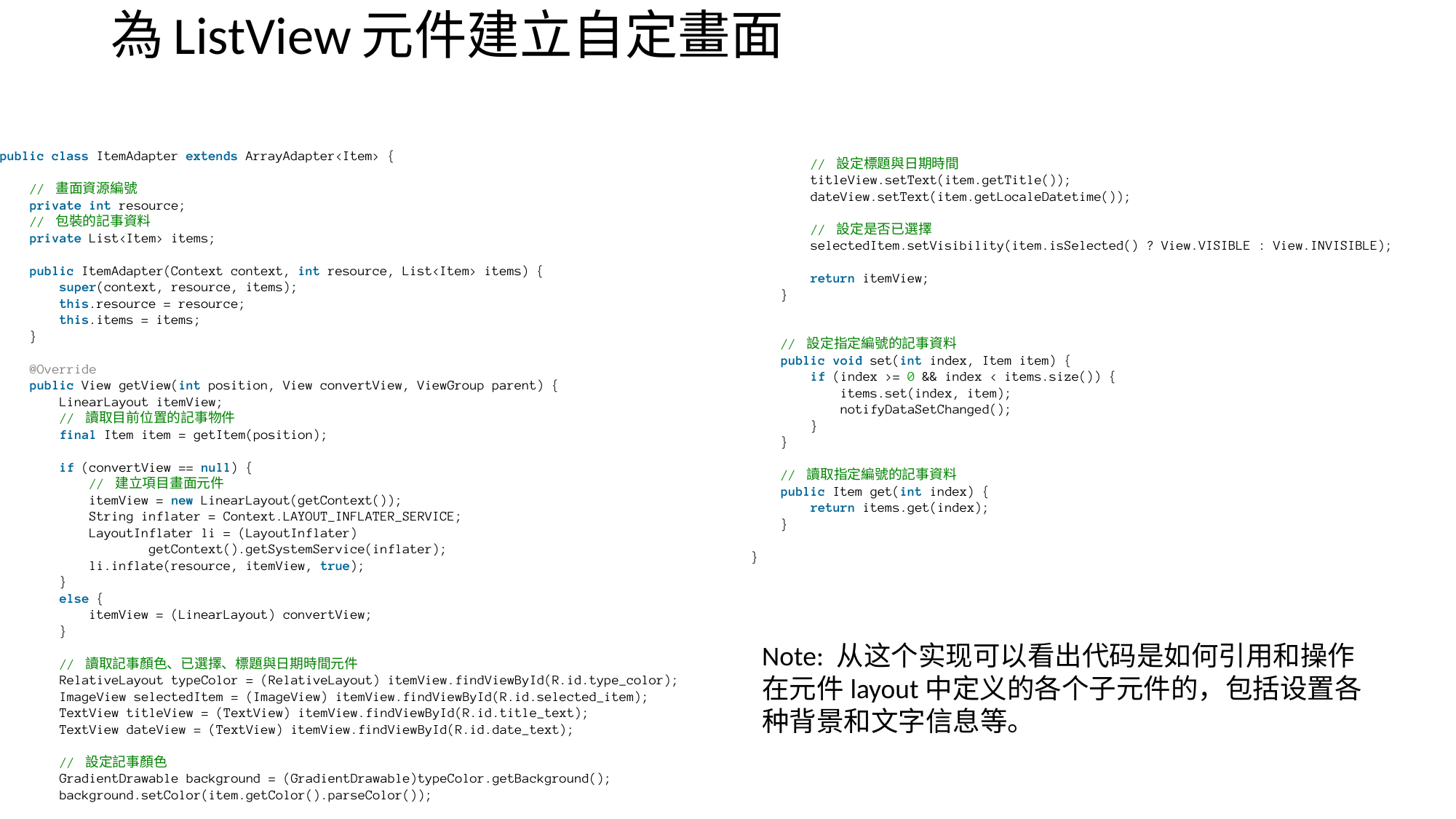

# 為ListView元件建立自定畫面
public class ItemAdapter extends ArrayAdapter<Item> {

    // 畫面資源編號
    private int resource;
    // 包裝的記事資料
    private List<Item> items;

    public ItemAdapter(Context context, int resource, List<Item> items) {
        super(context, resource, items);
        this.resource = resource;
        this.items = items;
    }

    @Override
    public View getView(int position, View convertView, ViewGroup parent) {
        LinearLayout itemView;
        // 讀取目前位置的記事物件
        final Item item = getItem(position);

        if (convertView == null) {
            // 建立項目畫面元件
            itemView = new LinearLayout(getContext());
            String inflater = Context.LAYOUT_INFLATER_SERVICE;
            LayoutInflater li = (LayoutInflater)
                    getContext().getSystemService(inflater);
            li.inflate(resource, itemView, true);
        }
        else {
            itemView = (LinearLayout) convertView;
        }

        // 讀取記事顏色、已選擇、標題與日期時間元件
        RelativeLayout typeColor = (RelativeLayout) itemView.findViewById(R.id.type_color);
        ImageView selectedItem = (ImageView) itemView.findViewById(R.id.selected_item);
        TextView titleView = (TextView) itemView.findViewById(R.id.title_text);
        TextView dateView = (TextView) itemView.findViewById(R.id.date_text);

        // 設定記事顏色
        GradientDrawable background = (GradientDrawable)typeColor.getBackground();
        background.setColor(item.getColor().parseColor());

        // 設定標題與日期時間
        titleView.setText(item.getTitle());
        dateView.setText(item.getLocaleDatetime());

        // 設定是否已選擇
        selectedItem.setVisibility(item.isSelected() ? View.VISIBLE : View.INVISIBLE);

        return itemView;
    }

    // 設定指定編號的記事資料
    public void set(int index, Item item) {
        if (index >= 0 && index < items.size()) {
            items.set(index, item);
            notifyDataSetChanged();
        }
    }

    // 讀取指定編號的記事資料
    public Item get(int index) {
        return items.get(index);
    }

}
Note: 从这个实现可以看出代码是如何引用和操作在元件layout中定义的各个子元件的，包括设置各种背景和文字信息等。